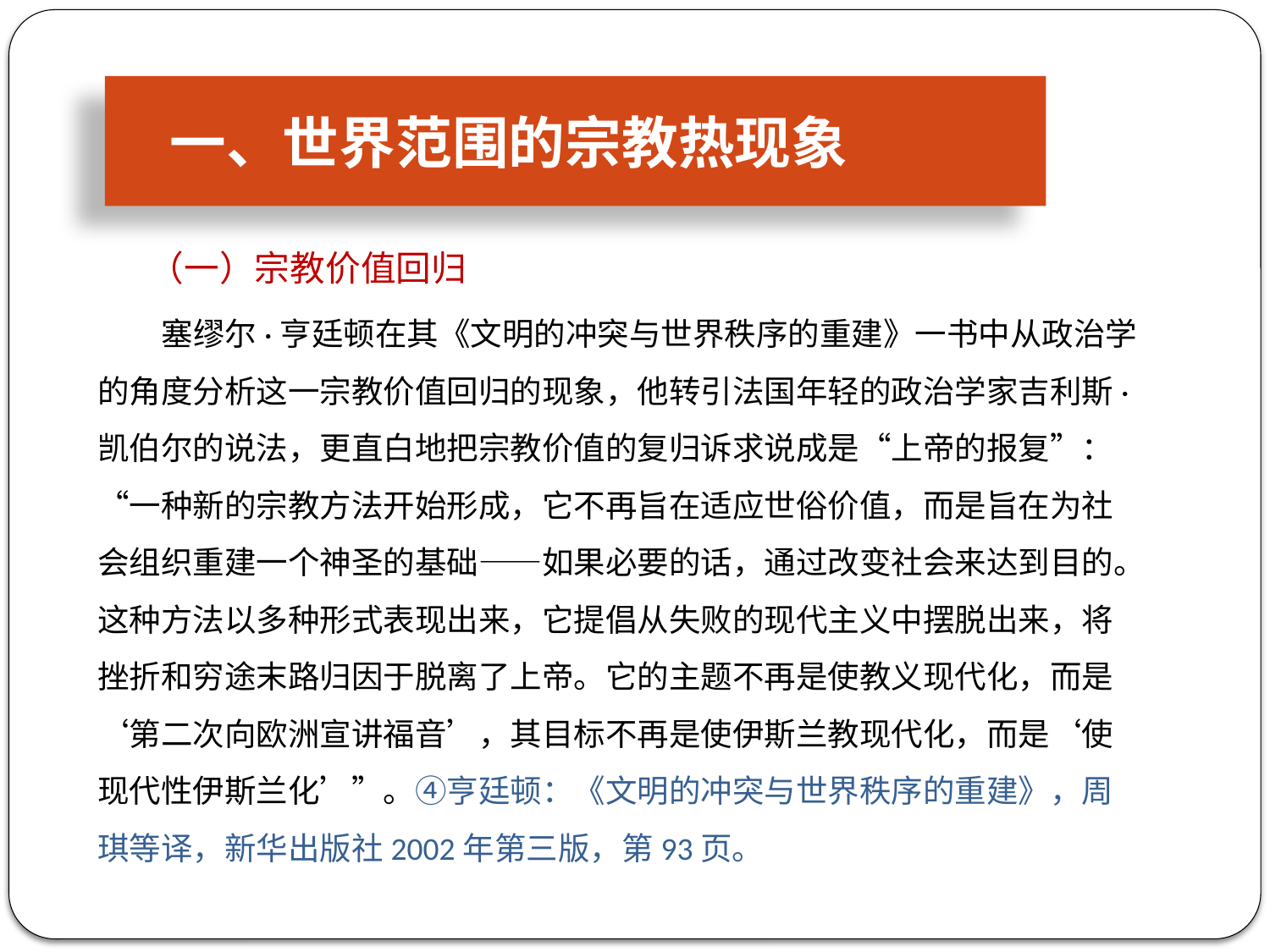

一、世界范围的宗教热现象
       （一）宗教价值回归
         塞缪尔·亨廷顿在其《文明的冲突与世界秩序的重建》一书中从政治学的角度分析这一宗教价值回归的现象，他转引法国年轻的政治学家吉利斯·凯伯尔的说法，更直白地把宗教价值的复归诉求说成是“上帝的报复”：“一种新的宗教方法开始形成，它不再旨在适应世俗价值，而是旨在为社会组织重建一个神圣的基础——如果必要的话，通过改变社会来达到目的。这种方法以多种形式表现出来，它提倡从失败的现代主义中摆脱出来，将挫折和穷途末路归因于脱离了上帝。它的主题不再是使教义现代化，而是‘第二次向欧洲宣讲福音’，其目标不再是使伊斯兰教现代化，而是‘使现代性伊斯兰化’”。④亨廷顿：《文明的冲突与世界秩序的重建》，周琪等译，新华出版社2002年第三版，第93页。